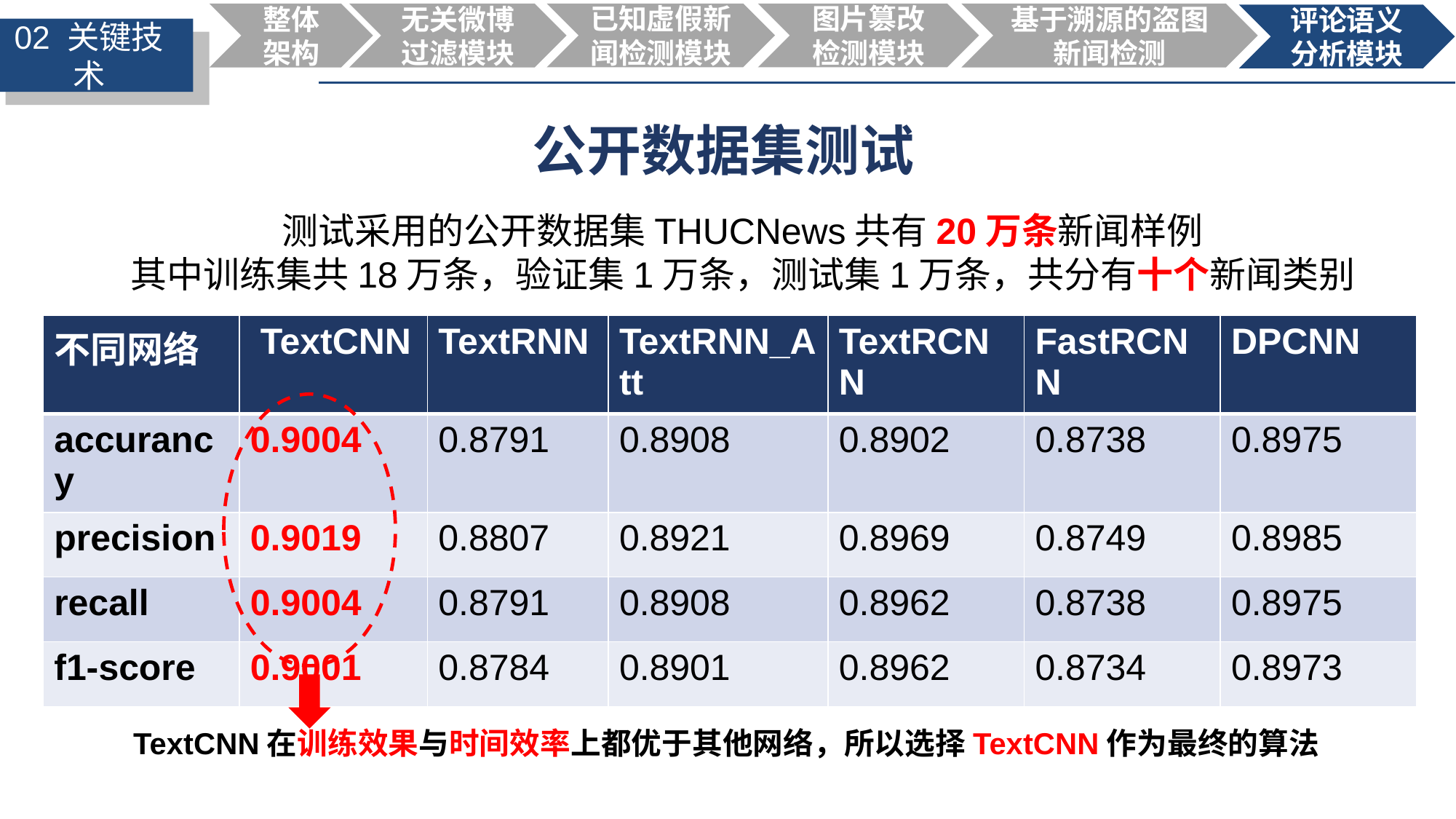

已知虚假新闻检测模块
图片篡改检测模块
整体架构
无关微博过滤模块
基于溯源的盗图新闻检测
评论语义分析模块
02 关键技术

03
03
公开数据集测试
测试采用的公开数据集THUCNews共有20万条新闻样例
其中训练集共18万条，验证集1万条，测试集1万条，共分有十个新闻类别
| 不同网络 | TextCNN | TextRNN | TextRNN\_Att | TextRCNN | FastRCNN | DPCNN |
| --- | --- | --- | --- | --- | --- | --- |
| accurancy | 0.9004 | 0.8791 | 0.8908 | 0.8902 | 0.8738 | 0.8975 |
| precision | 0.9019 | 0.8807 | 0.8921 | 0.8969 | 0.8749 | 0.8985 |
| recall | 0.9004 | 0.8791 | 0.8908 | 0.8962 | 0.8738 | 0.8975 |
| f1-score | 0.9001 | 0.8784 | 0.8901 | 0.8962 | 0.8734 | 0.8973 |

TextCNN在训练效果与时间效率上都优于其他网络，所以选择TextCNN作为最终的算法